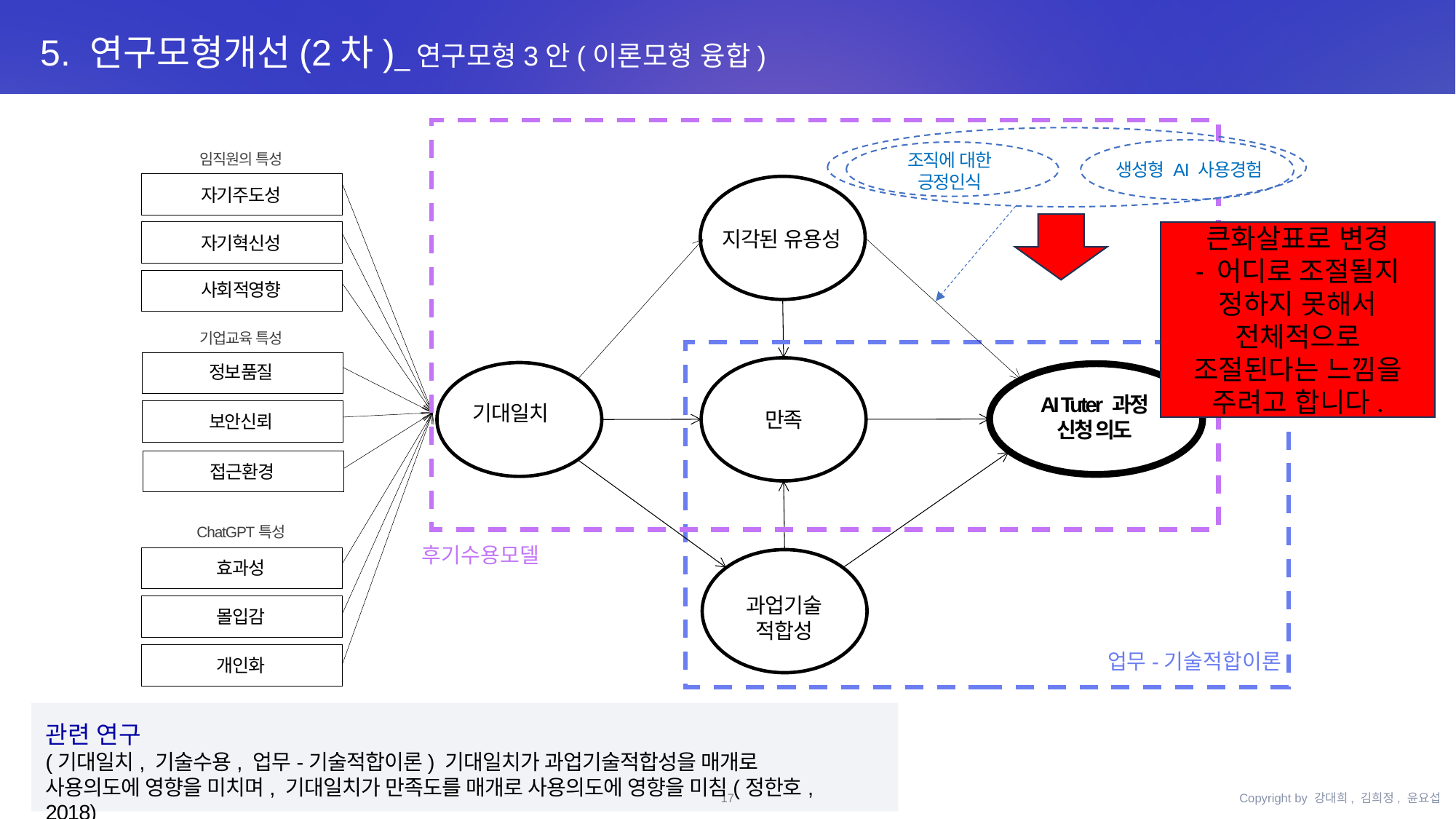

5. 연구모형개선(2차)_연구모형3안(이론모형 융합)

생성형 AI 사용경험

조직에 대한
긍정인식
임직원의 특성

자기주도성

자기혁신성

사회적영향
기업교육 특성

정보품질

보안신뢰

접근환경
ChatGPT특성

효과성

몰입감

개인화

지각된 유용성

큰화살표로 변경
- 어디로 조절될지 정하지 못해서 전체적으로 조절된다는 느낌을 주려고 합니다.

AI Tuter 과정
신청 의도
기대일치
만족
후기수용모델

과업기술
적합성
업무-기술적합이론

관련 연구
(기대일치, 기술수용, 업무-기술적합이론) 기대일치가 과업기술적합성을 매개로 사용의도에 영향을 미치며, 기대일치가 만족도를 매개로 사용의도에 영향을 미침(정한호, 2018)